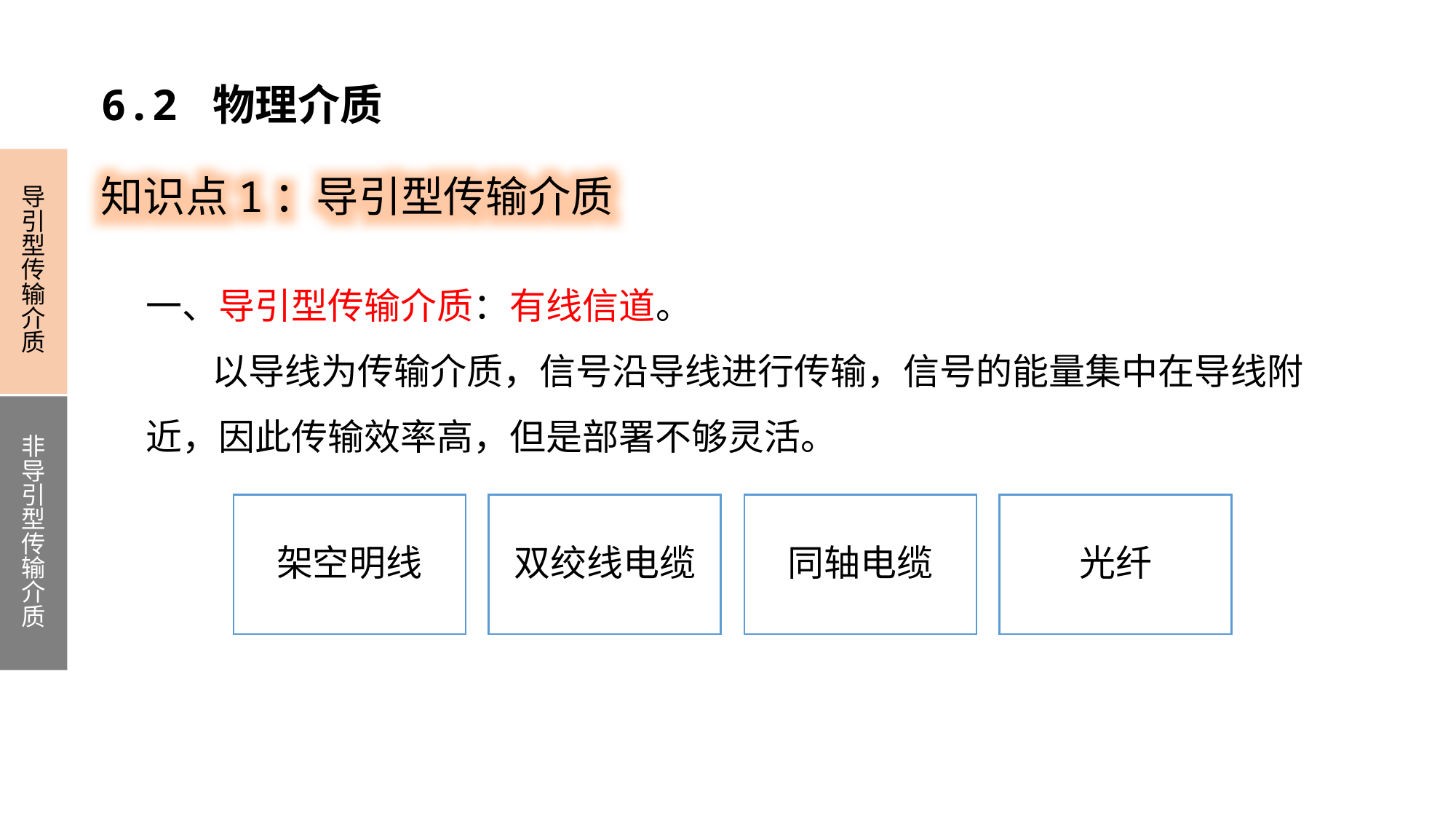

6.2 物理介质
知识点1：导引型传输介质
导引型传输介质
非导引型传输介质
一、导引型传输介质：有线信道。
       以导线为传输介质，信号沿导线进行传输，信号的能量集中在导线附近，因此传输效率高，但是部署不够灵活。
架空明线
双绞线电缆
同轴电缆
光纤